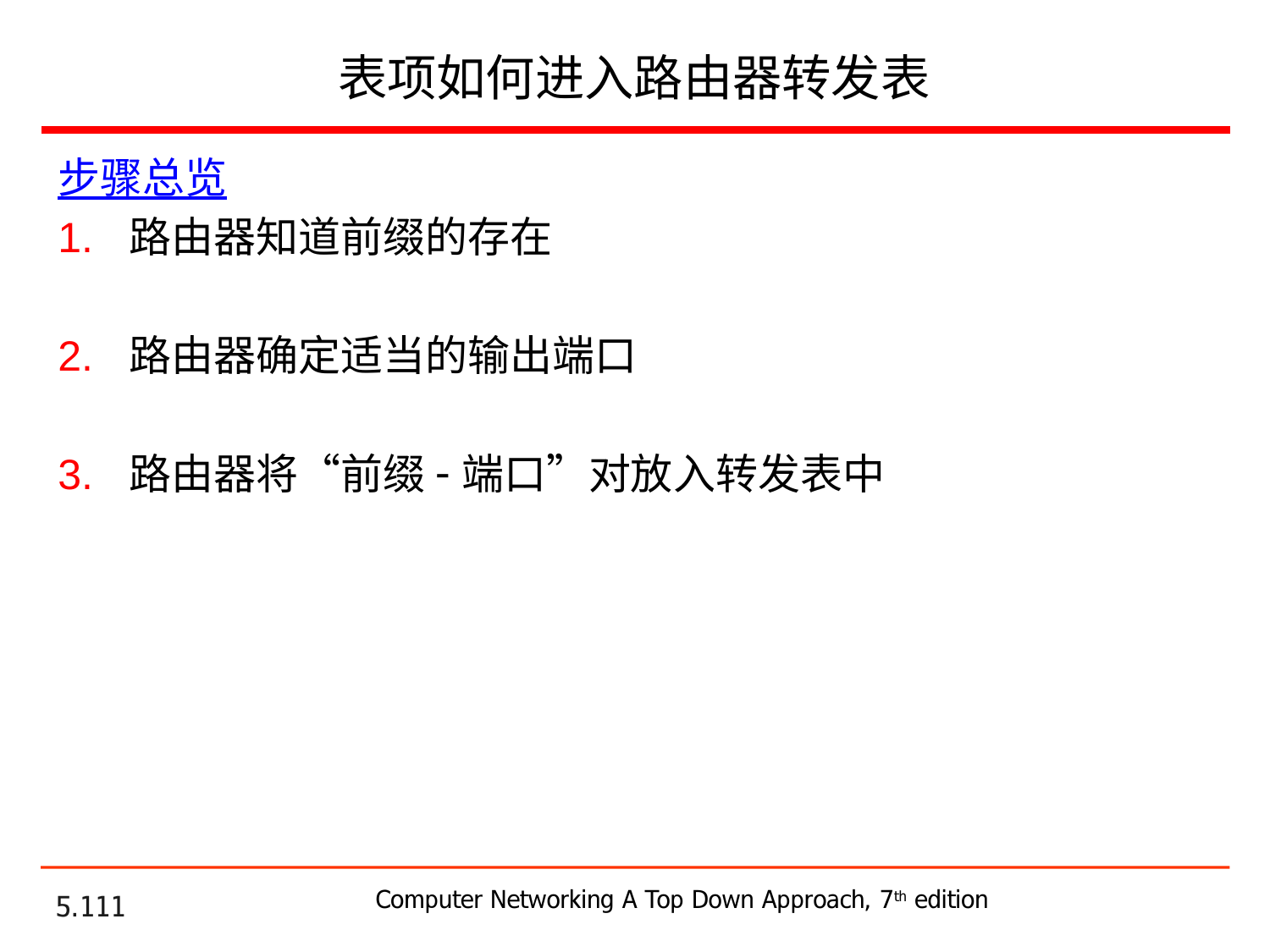

# 表项如何进入路由器转发表
步骤总览
路由器知道前缀的存在

路由器确定适当的输出端口

路由器将“前缀-端口”对放入转发表中